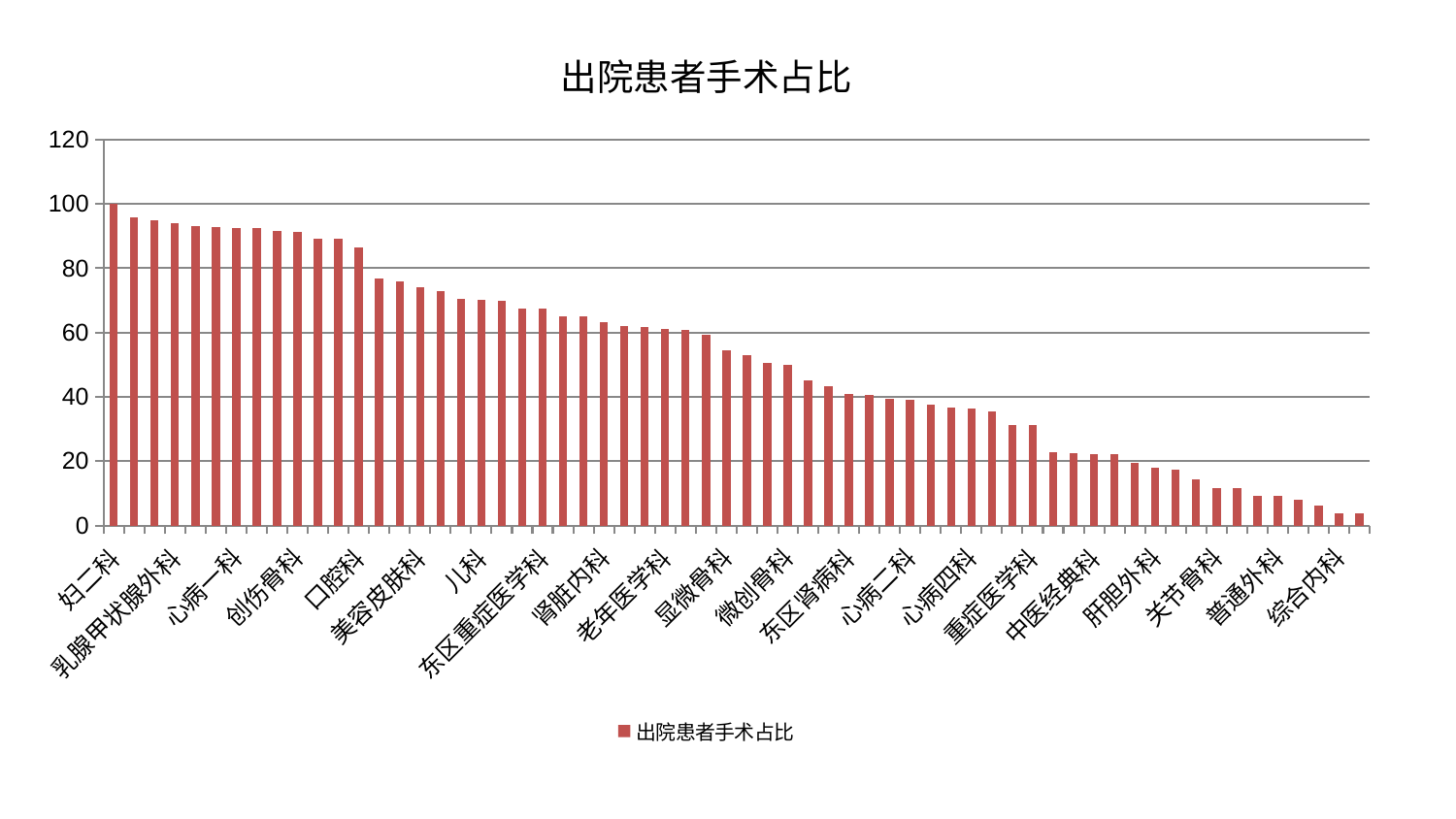

### Chart: 出院患者手术占比

| Category | 出院患者手术占比 |
|---|---|
| 妇二科 | 100.0 |
| 肝病科 | 95.88943332859152 |
| 周围血管科 | 94.8777730370055 |
| 乳腺甲状腺外科 | 94.11140506727158 |
| 肾病科 | 92.97831143289896 |
| 心病三科 | 92.87060849547773 |
| 心病一科 | 92.42972242797234 |
| 眼科 | 92.3614064233889 |
| 针灸科 | 91.5591611763934 |
| 创伤骨科 | 91.33684997333654 |
| 胸外科 | 89.19755333649778 |
| 产科 | 89.15233351620866 |
| 口腔科 | 86.59114686417594 |
| 治未病中心 | 76.82812417881752 |
| 骨科 | 75.8121108586504 |
| 美容皮肤科 | 74.1623704533907 |
| 皮肤科 | 72.91669934552347 |
| 心血管内科 | 70.59017074237663 |
| 儿科 | 70.05132789754126 |
| 内分泌科 | 69.81987807460588 |
| 医院 | 67.47030713351292 |
| 东区重症医学科 | 67.30813422267994 |
| 神经内科 | 65.15753962370276 |
| 小儿骨科 | 65.13340736399522 |
| 肾脏内科 | 63.17299209249318 |
| 妇科妇二科合并 | 61.90422080690774 |
| 脑病三科 | 61.78520072509368 |
| 老年医学科 | 61.2422233443101 |
| 西区重症医学科 | 60.77102704248393 |
| 脑病一科 | 59.34182739354689 |
| 显微骨科 | 54.607551862219836 |
| 呼吸内科 | 52.8514405033245 |
| 运动损伤骨科 | 50.45908509986804 |
| 微创骨科 | 50.08356152273505 |
| 血液科 | 45.150592760119 |
| 小儿推拿科 | 43.227375601898565 |
| 东区肾病科 | 41.03296061822921 |
| 男科 | 40.442205949723466 |
| 泌尿外科 | 39.33022771093156 |
| 心病二科 | 38.99724424836002 |
| 妇科 | 37.55877237970005 |
| 风湿病科 | 36.69671782551947 |
| 心病四科 | 36.48976488690511 |
| 消化内科 | 35.541965107778466 |
| 肛肠科 | 31.332228404674243 |
| 重症医学科 | 31.146574981860937 |
| 耳鼻喉科 | 22.816690939157162 |
| 脊柱骨科 | 22.481738242887758 |
| 中医经典科 | 22.320987512544914 |
| 肿瘤内科 | 22.126045664636724 |
| 中医外治中心 | 19.41655337154943 |
| 肝胆外科 | 17.94421159055971 |
| 神经外科 | 17.323564235921772 |
| 脾胃科消化科合并 | 14.39365010554158 |
| 关节骨科 | 11.736876141942536 |
| 身心医学科 | 11.694065657314875 |
| 脾胃病科 | 9.346128561973268 |
| 普通外科 | 9.195201906561257 |
| 推拿科 | 8.099425004915382 |
| 康复科 | 6.203907279397328 |
| 综合内科 | 3.864467510427115 |
| 脑病二科 | 3.7040908259659155 |
12